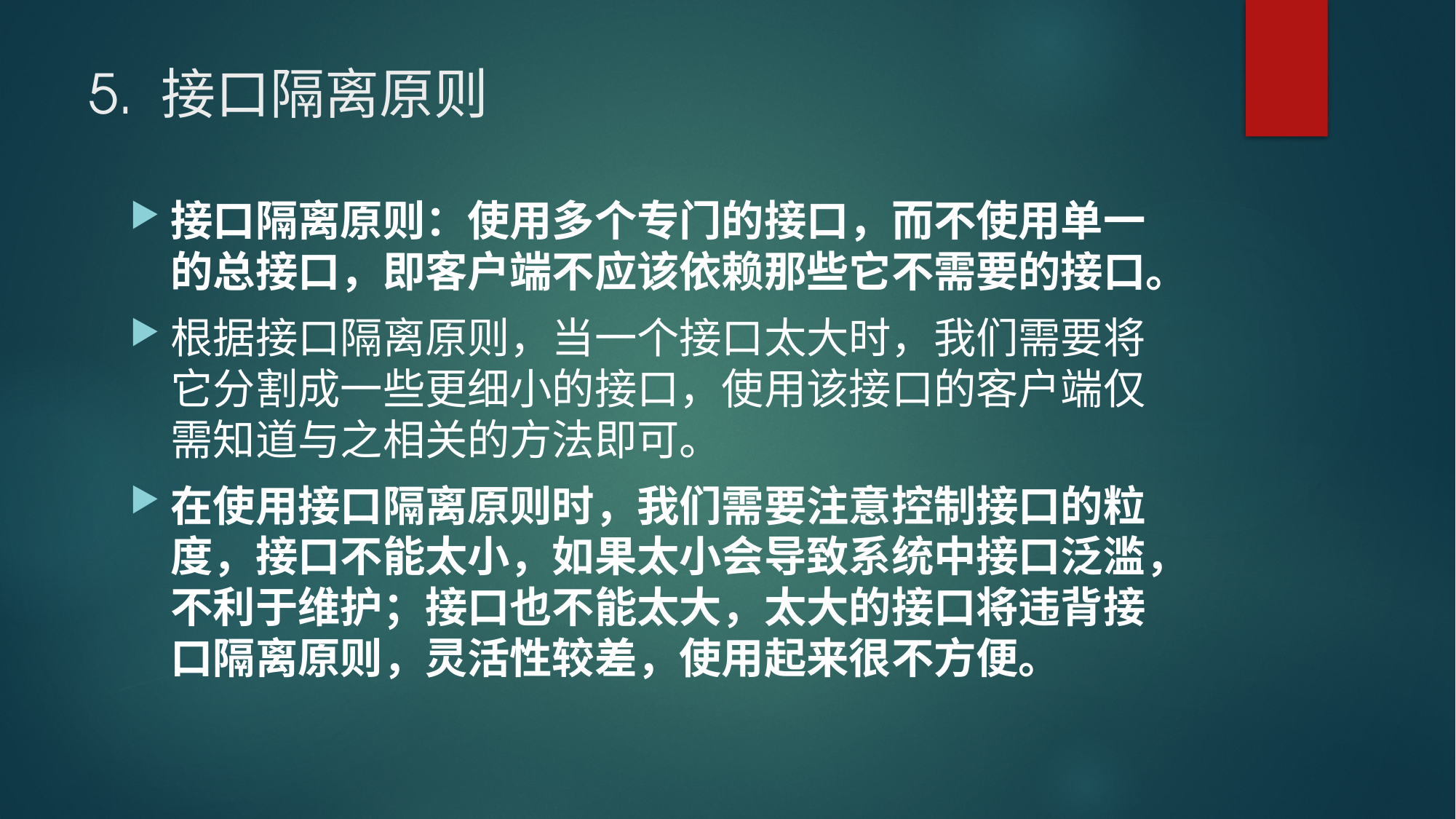

# 5. 接口隔离原则
接口隔离原则：使用多个专门的接口，而不使用单一的总接口，即客户端不应该依赖那些它不需要的接口。
根据接口隔离原则，当一个接口太大时，我们需要将它分割成一些更细小的接口，使用该接口的客户端仅需知道与之相关的方法即可。
在使用接口隔离原则时，我们需要注意控制接口的粒度，接口不能太小，如果太小会导致系统中接口泛滥，不利于维护；接口也不能太大，太大的接口将违背接口隔离原则，灵活性较差，使用起来很不方便。